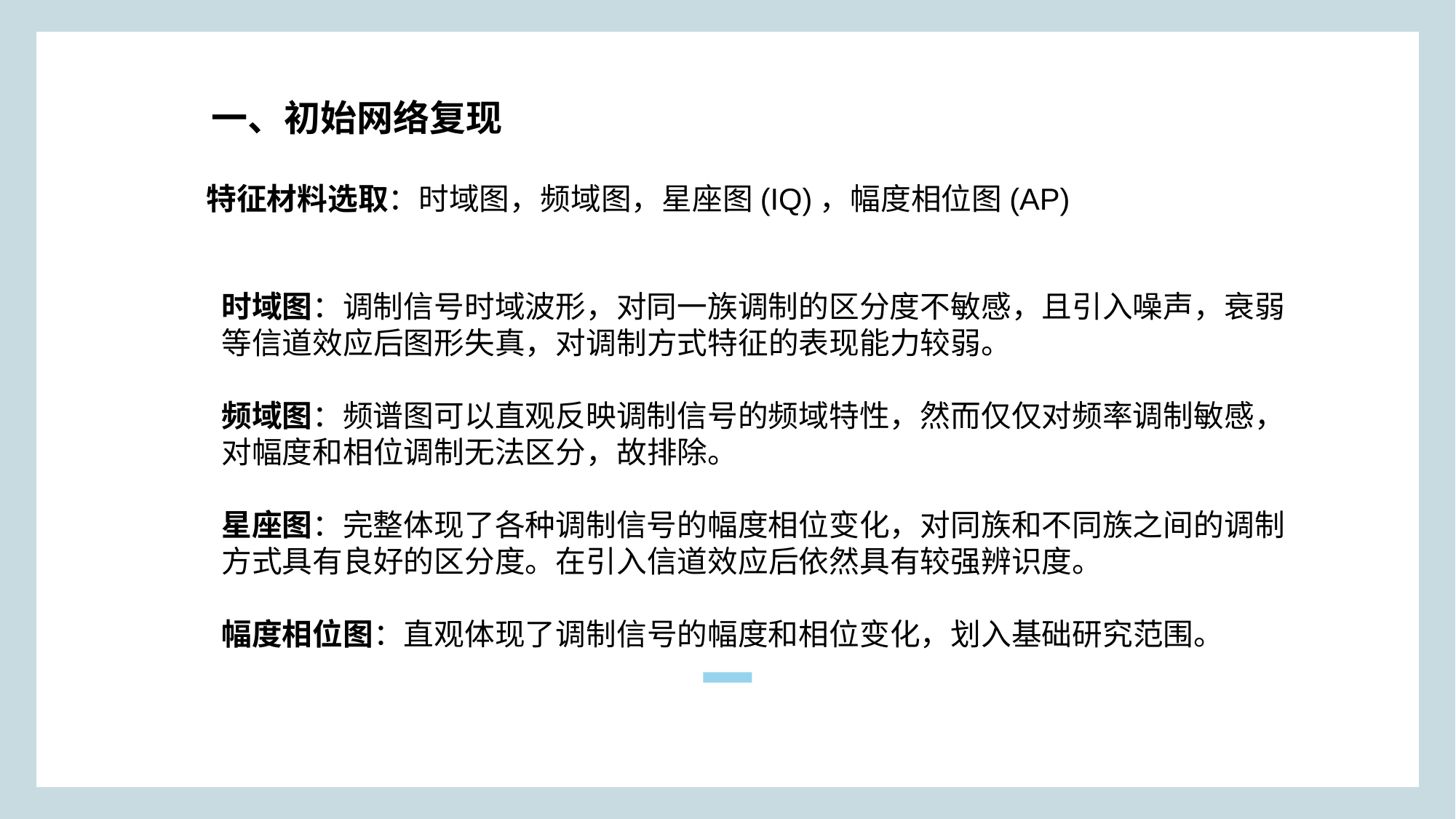

一、初始网络复现
特征材料选取：时域图，频域图，星座图(IQ)，幅度相位图(AP)
时域图：调制信号时域波形，对同一族调制的区分度不敏感，且引入噪声，衰弱等信道效应后图形失真，对调制方式特征的表现能力较弱。

频域图：频谱图可以直观反映调制信号的频域特性，然而仅仅对频率调制敏感，对幅度和相位调制无法区分，故排除。

星座图：完整体现了各种调制信号的幅度相位变化，对同族和不同族之间的调制方式具有良好的区分度。在引入信道效应后依然具有较强辨识度。

幅度相位图：直观体现了调制信号的幅度和相位变化，划入基础研究范围。